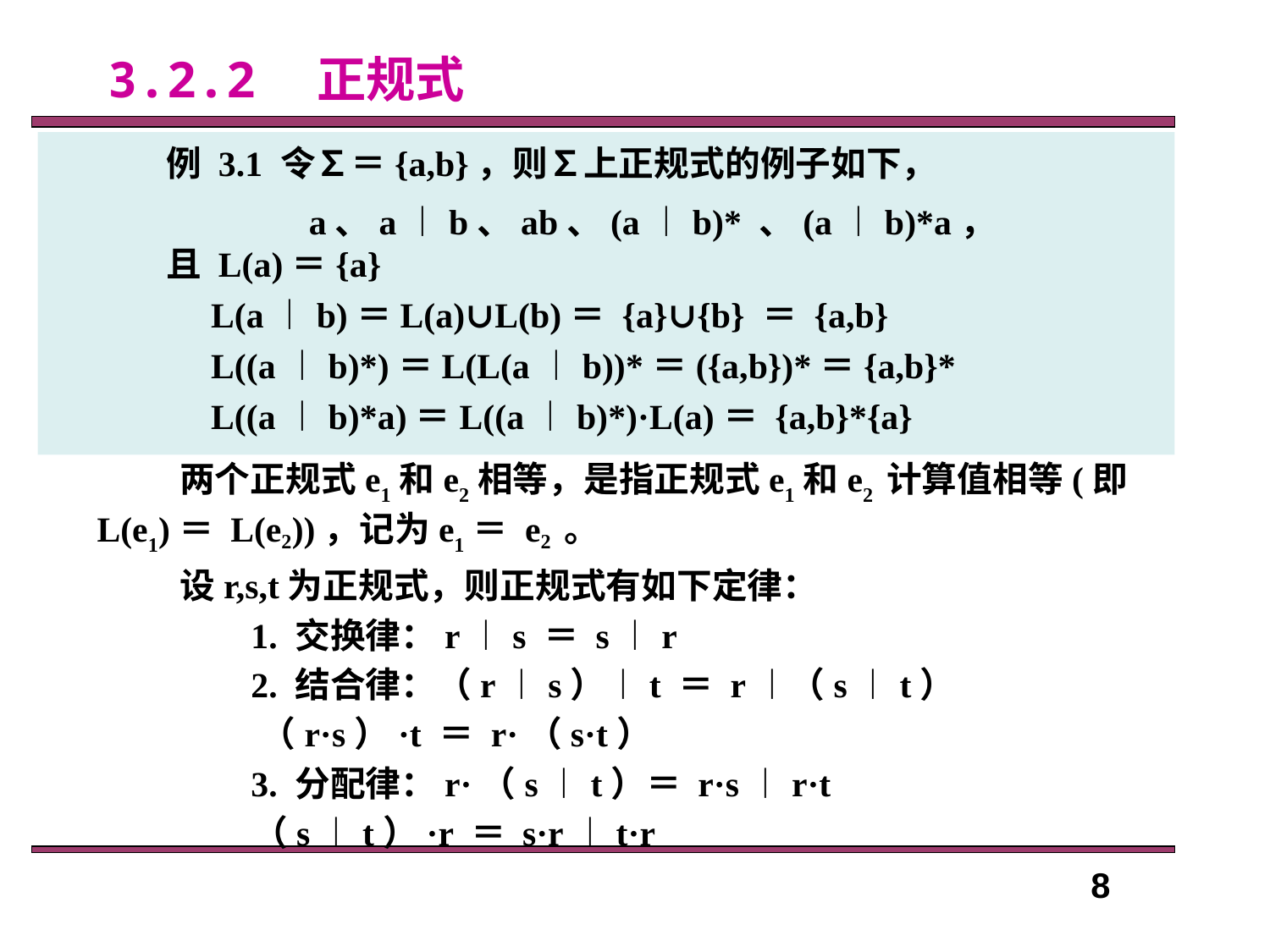

3.2.2　正规式
例 3.1 令∑＝{a,b}，则∑上正规式的例子如下，
                a、a︱b、ab、(a︱b)* 、(a︱b)*a，
且 L(a)＝{a}
     L(a︱b)＝L(a)∪L(b)＝ {a}∪{b} ＝ {a,b}
     L((a︱b)*)＝L(L(a︱b))*＝({a,b})*＝{a,b}*
     L((a︱b)*a)＝L((a︱b)*)·L(a)＝ {a,b}*{a}

两个正规式e1和e2相等，是指正规式e1和e2 计算值相等(即L(e1)＝ L(e2))，记为e1＝ e2 。
设r,s,t为正规式，则正规式有如下定律：
        1. 交换律：r︱s ＝ s︱r
        2. 结合律：（r︱s）︱t ＝ r︱（s︱t）
         （r·s）·t ＝ r·（s·t）
        3. 分配律：r·（s︱t）＝ r·s︱r·t
        （s︱t）·r ＝ s·r︱t·r
8